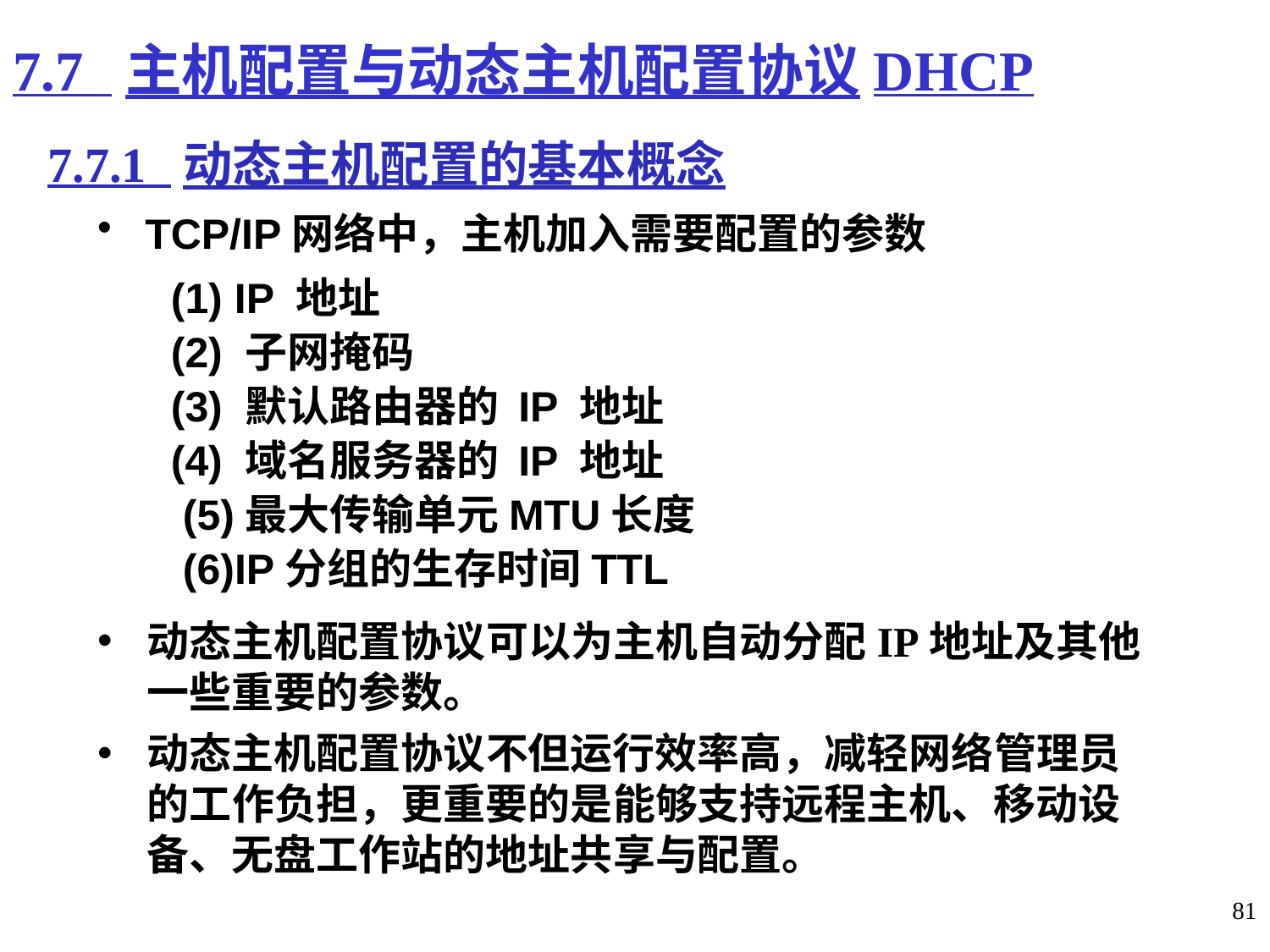

# 7.7  主机配置与动态主机配置协议DHCP
7.7.1  动态主机配置的基本概念
TCP/IP网络中，主机加入需要配置的参数
  (1) IP 地址
  (2) 子网掩码
  (3) 默认路由器的 IP 地址
  (4) 域名服务器的 IP 地址
   (5)最大传输单元MTU长度
   (6)IP分组的生存时间TTL
动态主机配置协议可以为主机自动分配IP地址及其他一些重要的参数。
动态主机配置协议不但运行效率高，减轻网络管理员的工作负担，更重要的是能够支持远程主机、移动设备、无盘工作站的地址共享与配置。

81